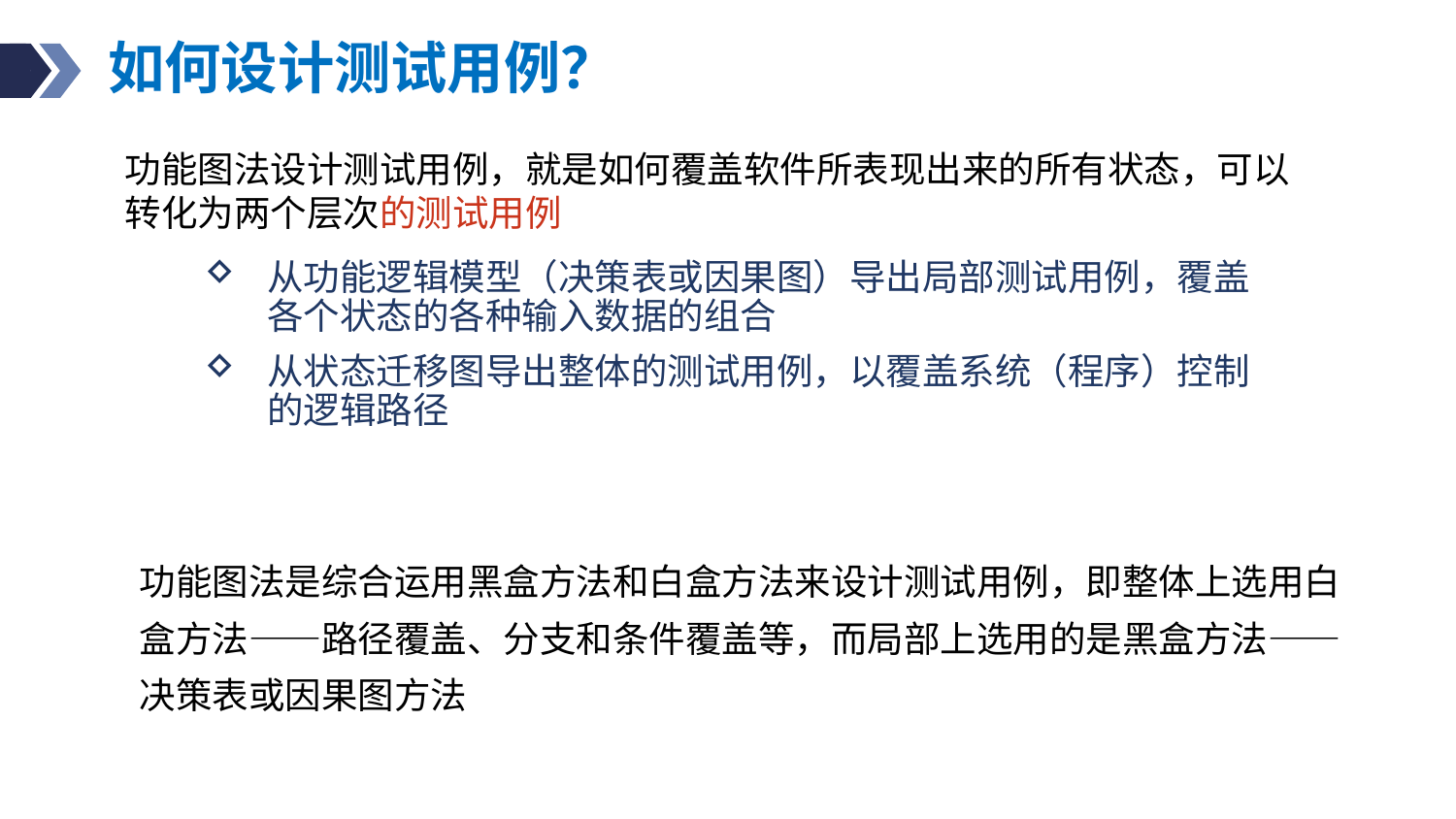

# 如何设计测试用例？
功能图法设计测试用例，就是如何覆盖软件所表现出来的所有状态，可以转化为两个层次的测试用例
从功能逻辑模型（决策表或因果图）导出局部测试用例，覆盖各个状态的各种输入数据的组合
从状态迁移图导出整体的测试用例，以覆盖系统（程序）控制的逻辑路径
功能图法是综合运用黑盒方法和白盒方法来设计测试用例，即整体上选用白盒方法——路径覆盖、分支和条件覆盖等，而局部上选用的是黑盒方法——决策表或因果图方法